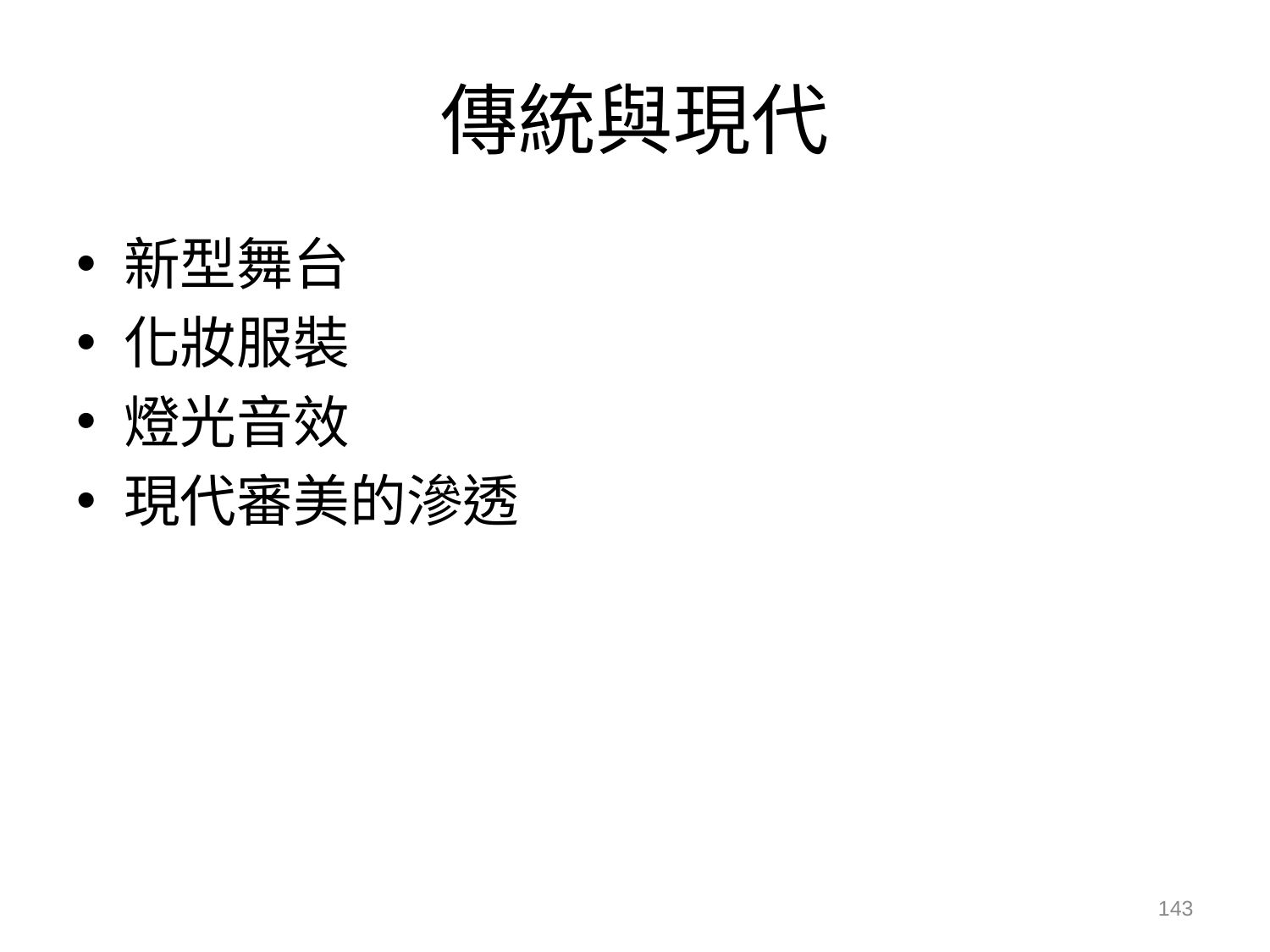

# 傳統與現代
新型舞台
化妝服裝
燈光音效
現代審美的滲透
143